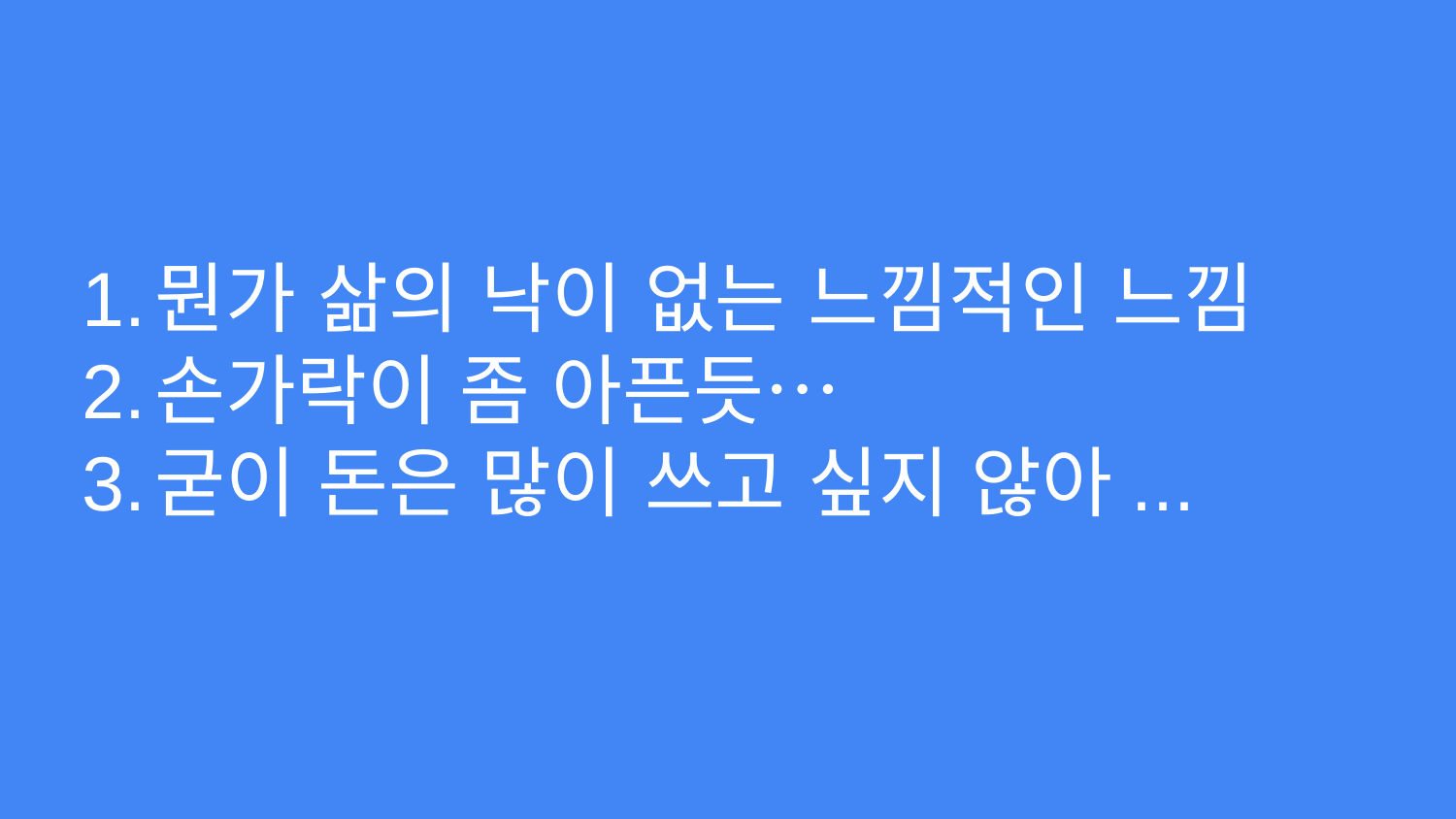

# 뭔가 삶의 낙이 없는 느낌적인 느낌
손가락이 좀 아픈듯…
굳이 돈은 많이 쓰고 싶지 않아...